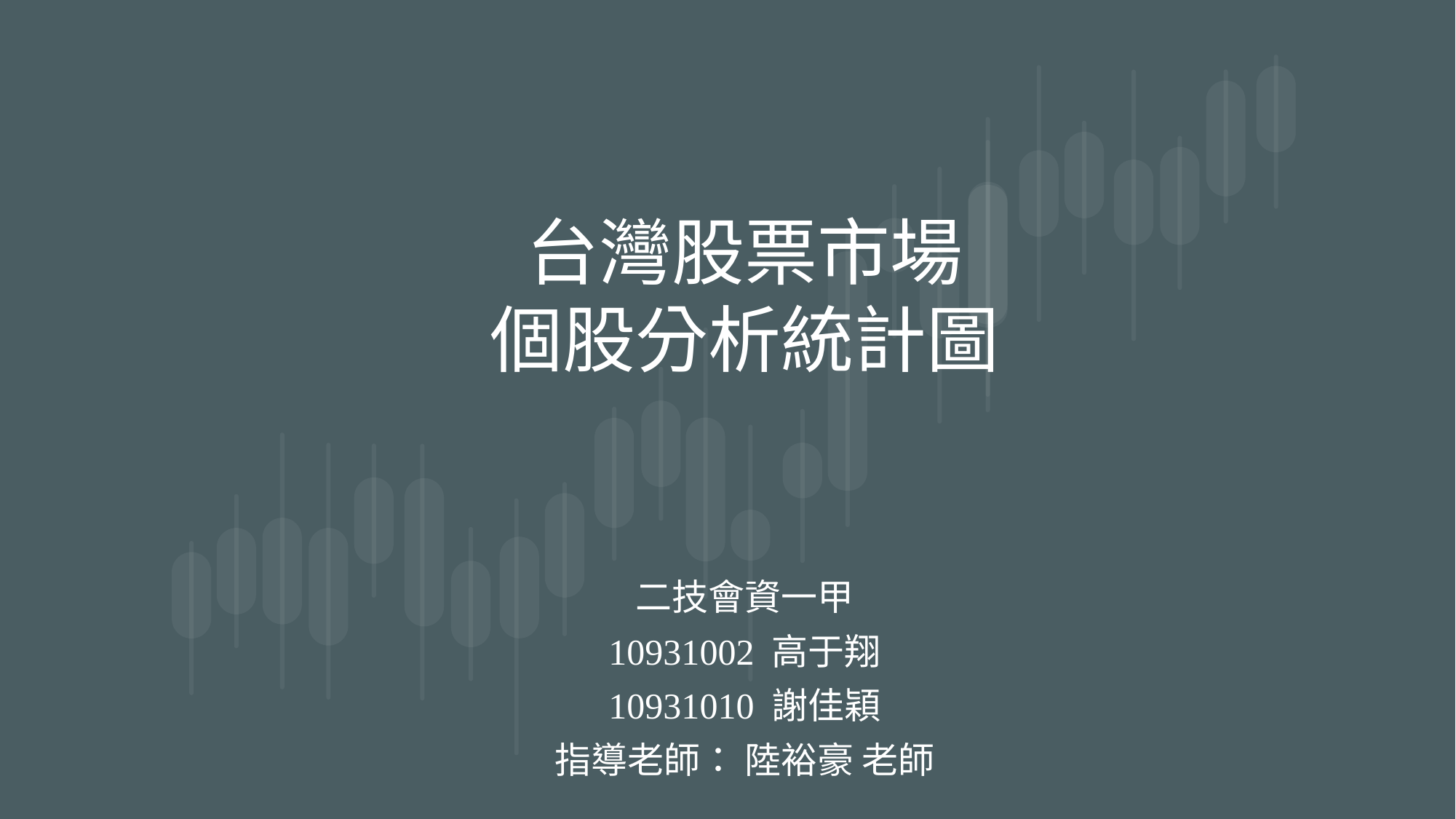

台灣股票市場
個股分析統計圖
二技會資一甲
10931002 高于翔
10931010 謝佳穎
指導老師： 陸裕豪 老師